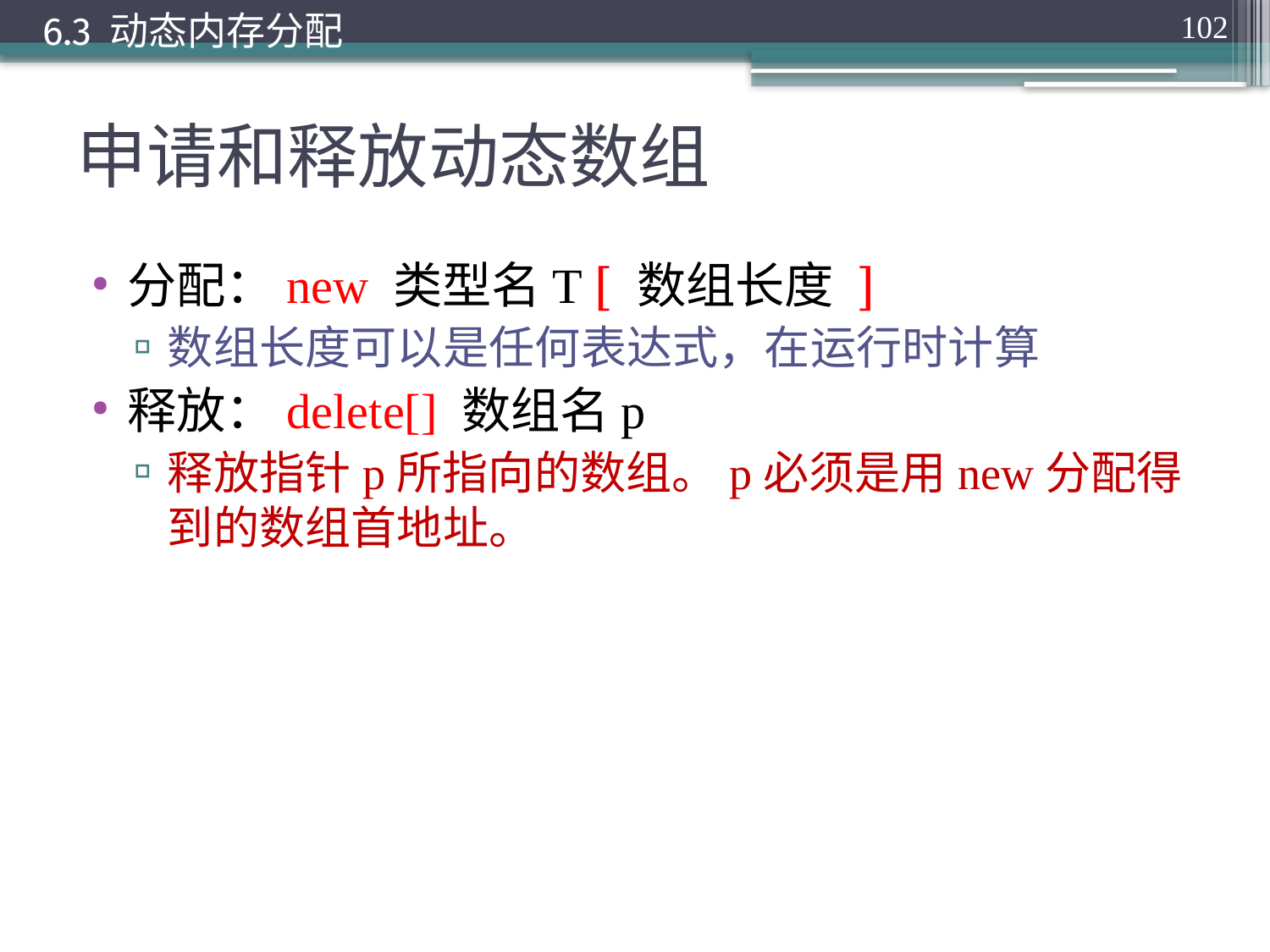

6.3 动态内存分配
102
# 申请和释放动态数组
分配：new 类型名T [ 数组长度 ]
数组长度可以是任何表达式，在运行时计算
释放：delete[] 数组名p
释放指针p所指向的数组。p必须是用new分配得到的数组首地址。